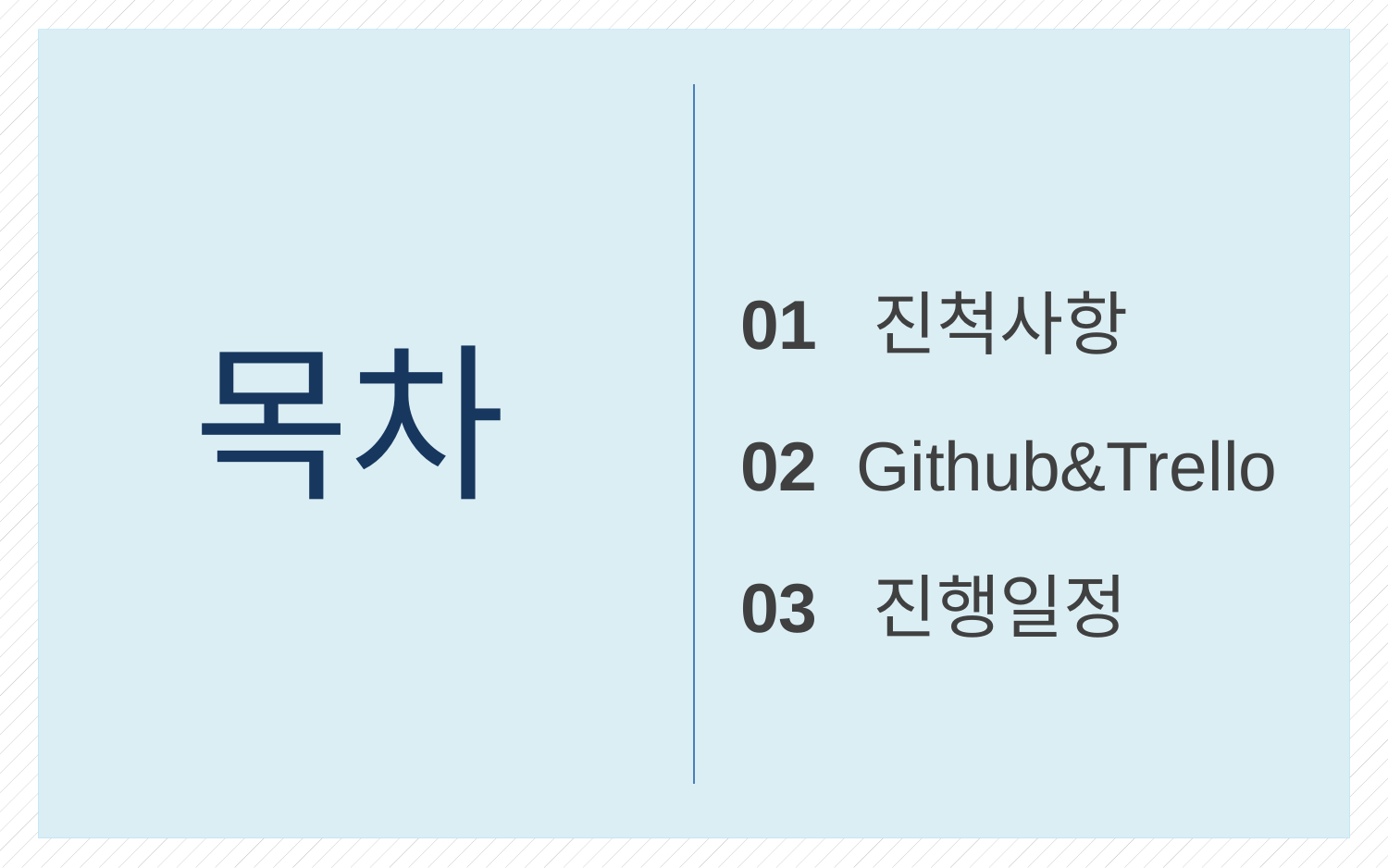

01  진척사항
02  Github&Trello
03  진행일정
# 목차